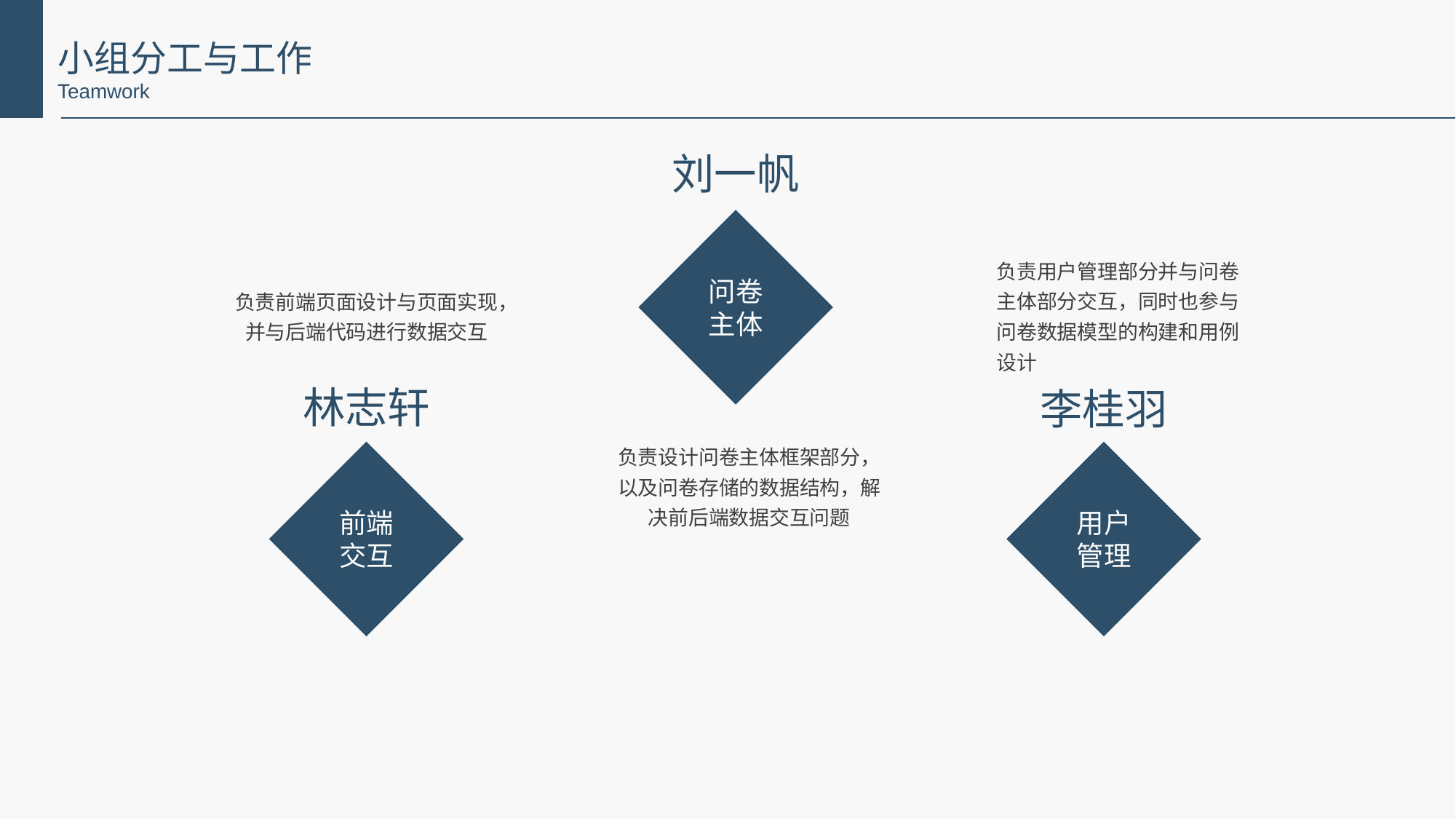

小组分工与工作
Teamwork
刘一帆
问卷主体
负责用户管理部分并与问卷主体部分交互，同时也参与问卷数据模型的构建和用例设计
负责前端页面设计与页面实现，并与后端代码进行数据交互
林志轩
李桂羽
负责设计问卷主体框架部分，以及问卷存储的数据结构，解决前后端数据交互问题
前端交互
用户管理
前端页面